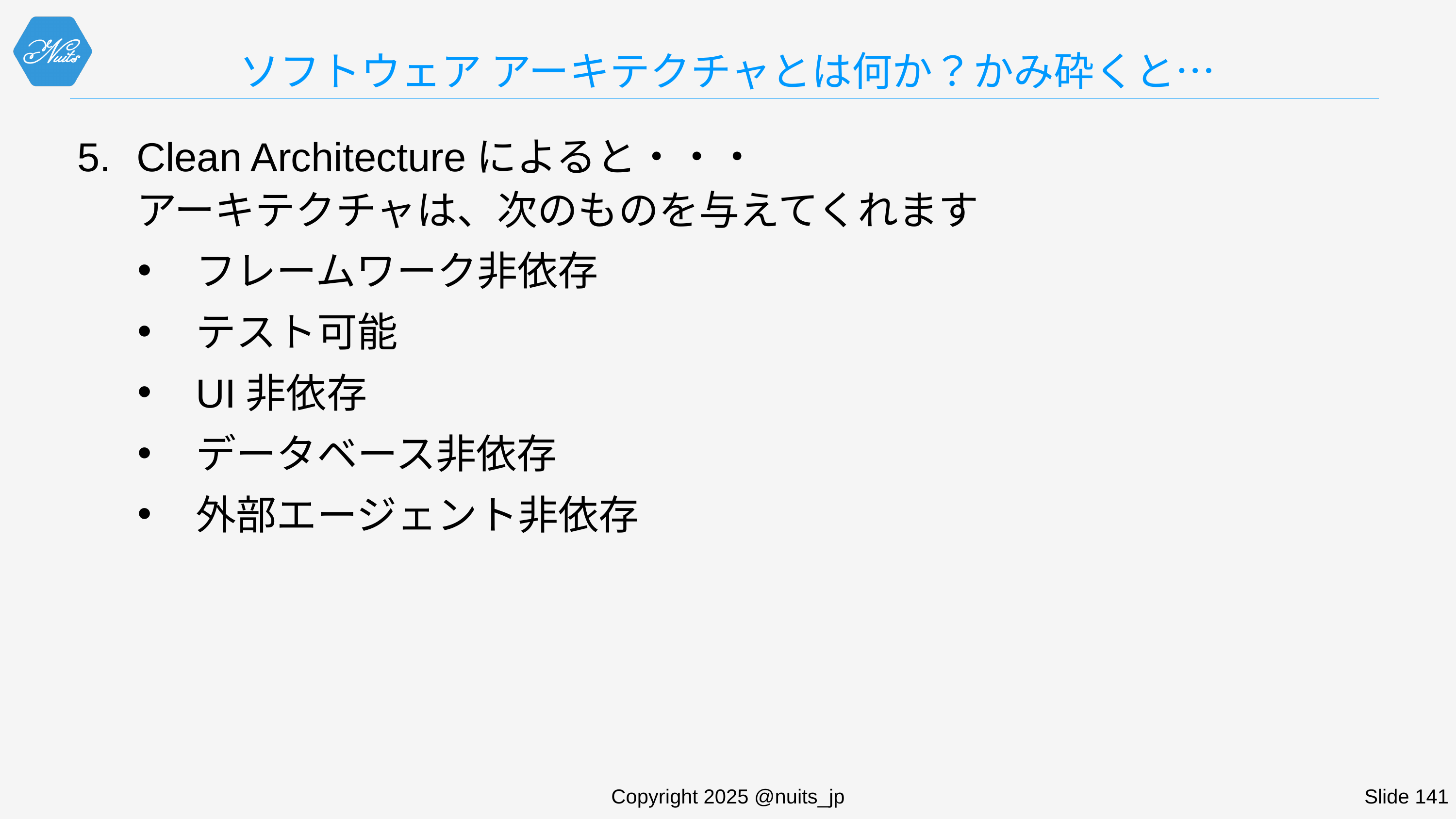

# ソフトウェア アーキテクチャとは何か？かみ砕くと…
Clean Architectureによると・・・
アーキテクチャは、次のものを与えてくれます
フレームワーク非依存
テスト可能
UI非依存
データベース非依存
外部エージェント非依存